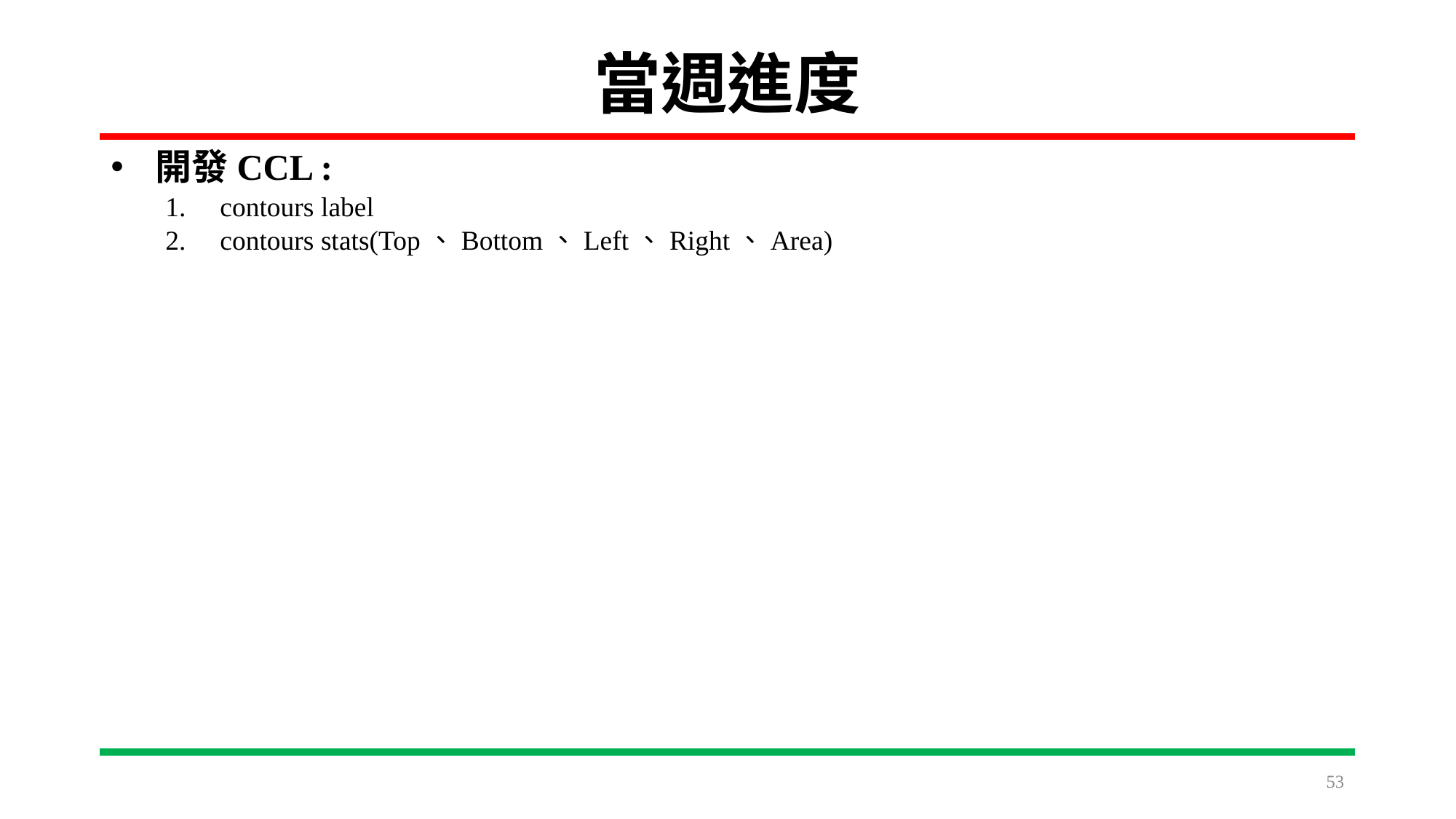

# 當週進度
開發CCL :
contours label
contours stats(Top、Bottom、Left、Right、Area)

53